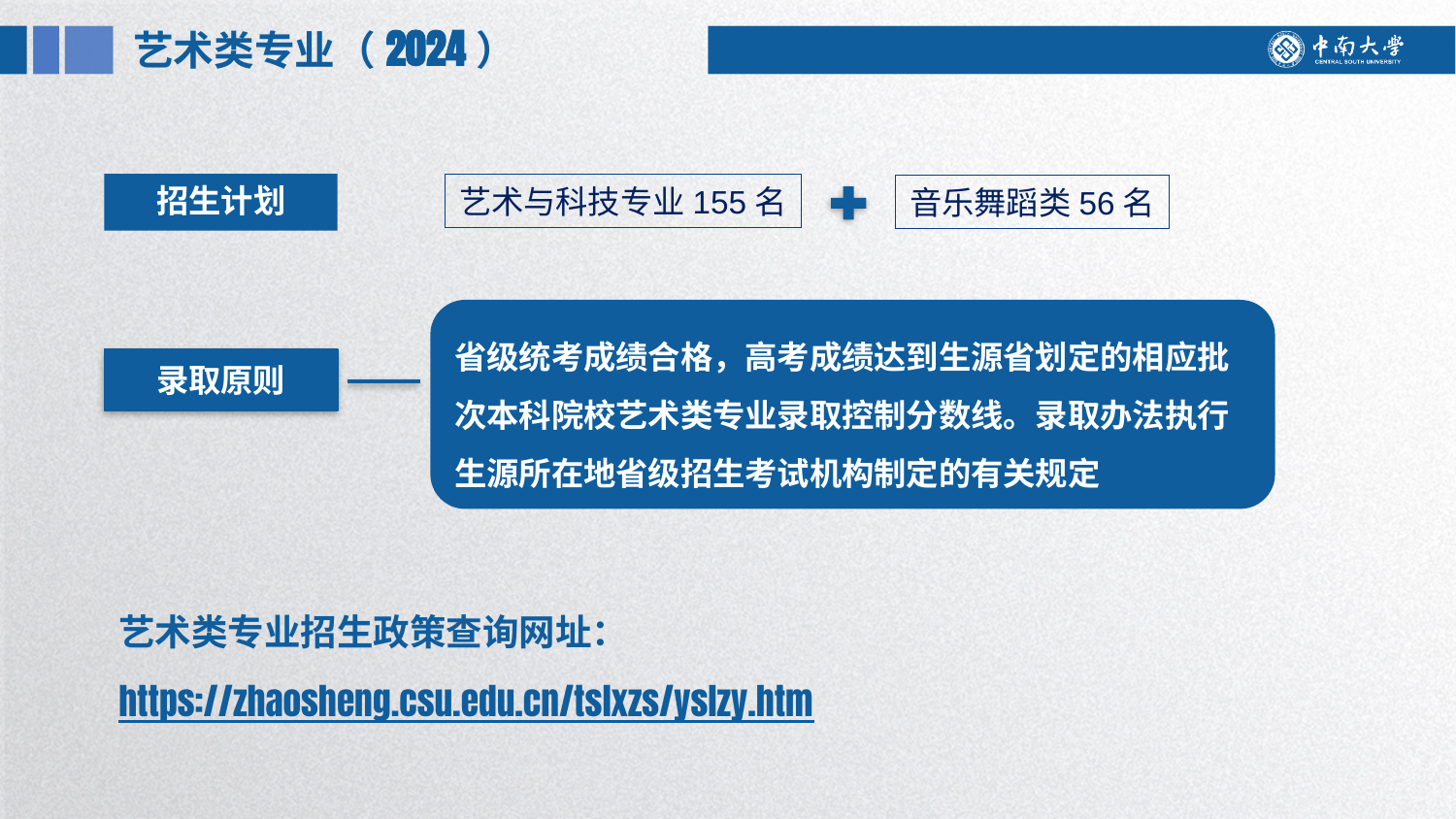

艺术类专业（2024）

招生计划
艺术与科技专业155名
音乐舞蹈类56名

省级统考成绩合格，高考成绩达到生源省划定的相应批次本科院校艺术类专业录取控制分数线。录取办法执行生源所在地省级招生考试机构制定的有关规定
录取原则
艺术类专业招生政策查询网址：https://zhaosheng.csu.edu.cn/tslxzs/yslzy.htm